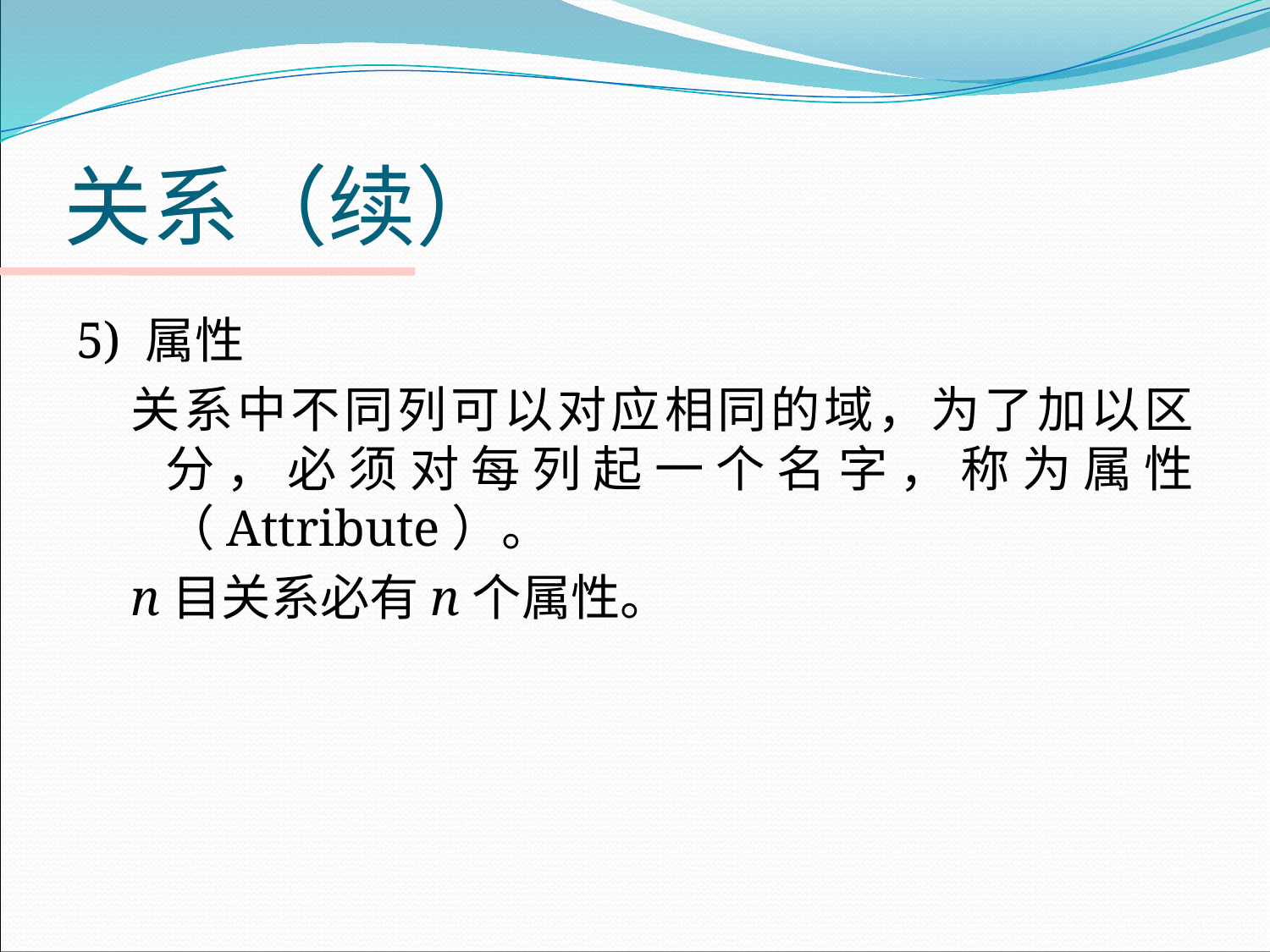

# 关系（续）
5) 属性
关系中不同列可以对应相同的域，为了加以区分，必须对每列起一个名字，称为属性（Attribute）。
n目关系必有n个属性。

122